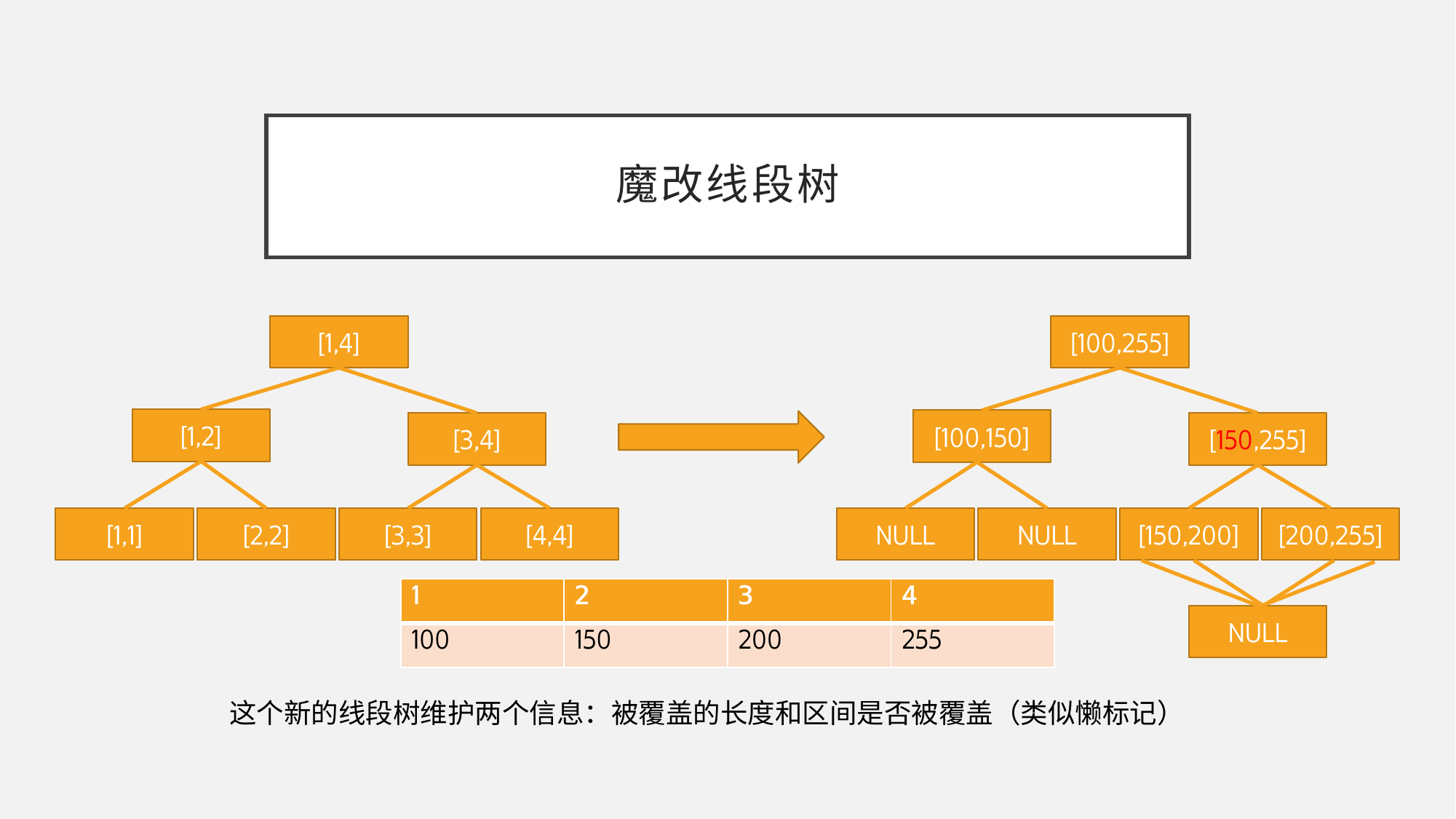

# 魔改线段树
[1,4]
[1,2]
[3,4]
[1,1]
[4,4]
[2,2]
[3,3]
[100,255]
[100,150]
[150,255]
NULL
NULL
[200,255]
[150,200]
NULL

| 1 | 2 | 3 | 4 |
| --- | --- | --- | --- |
| 100 | 150 | 200 | 255 |
这个新的线段树维护两个信息：被覆盖的长度和区间是否被覆盖（类似懒标记）